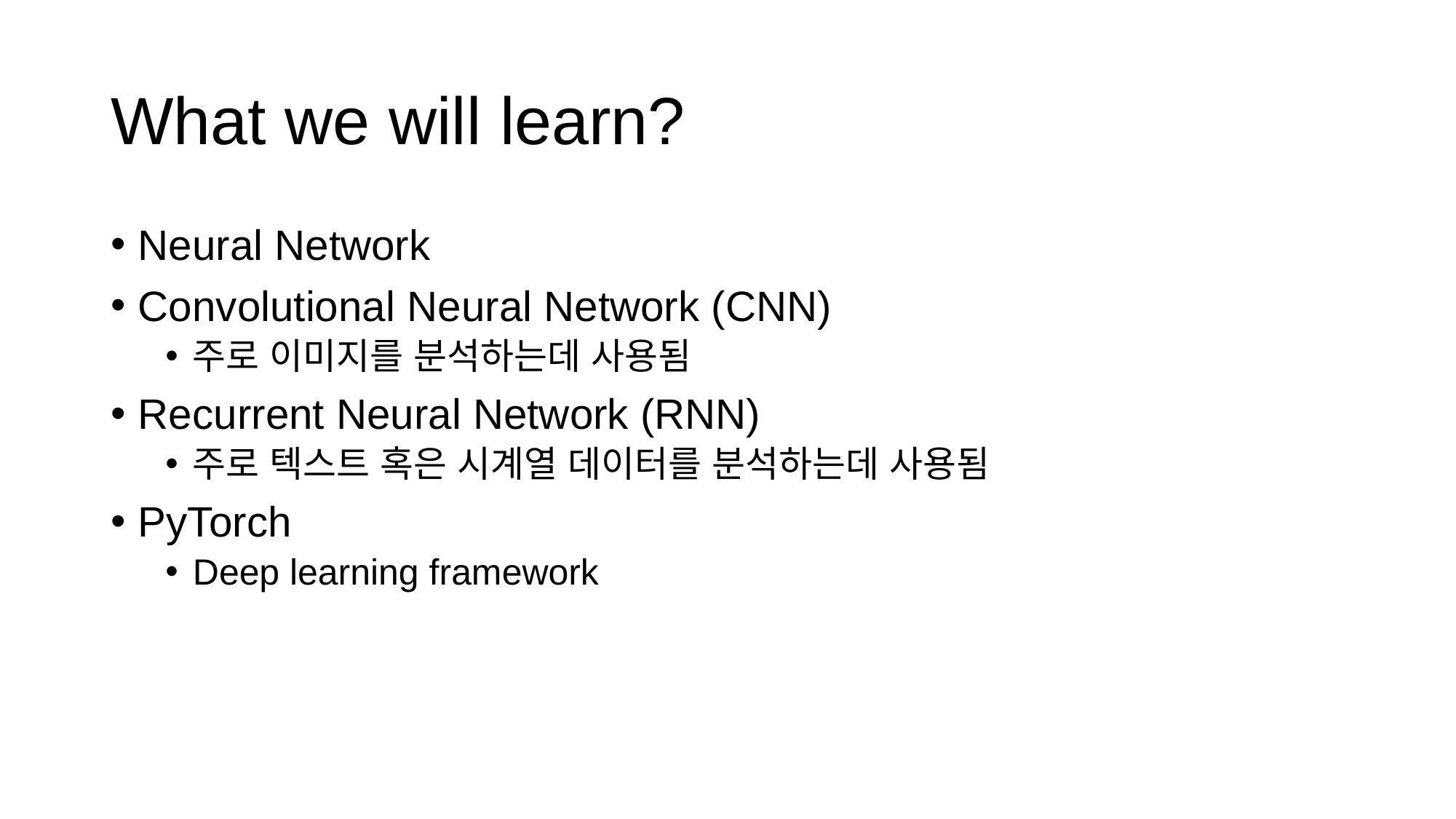

# What we will learn?
Neural Network
Convolutional Neural Network (CNN)
주로 이미지를 분석하는데 사용됨
Recurrent Neural Network (RNN)
주로 텍스트 혹은 시계열 데이터를 분석하는데 사용됨
PyTorch
Deep learning framework